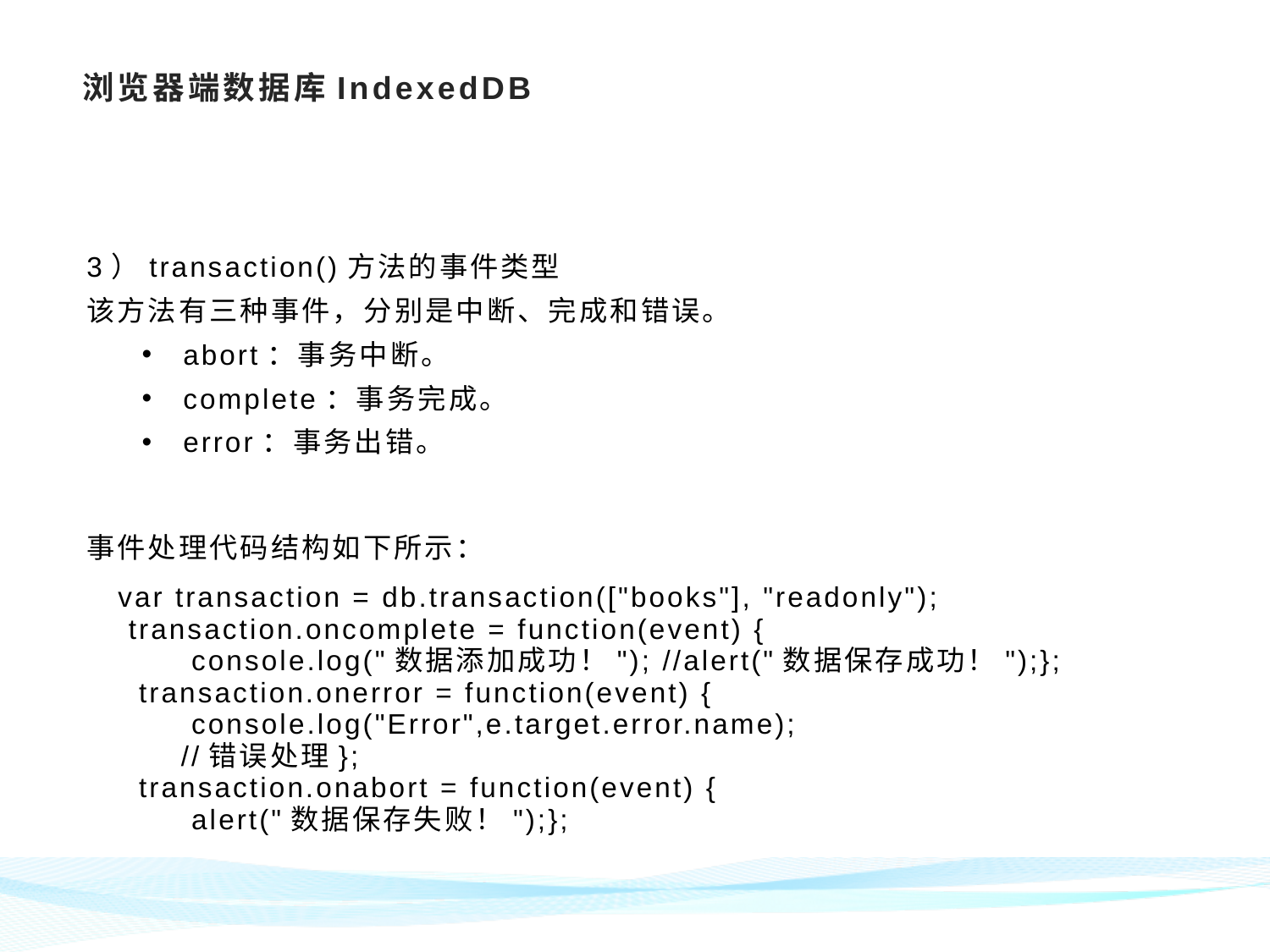

# 浏览器端数据库IndexedDB
3）transaction()方法的事件类型
该方法有三种事件，分别是中断、完成和错误。
abort：事务中断。
complete：事务完成。
error：事务出错。

事件处理代码结构如下所示：
   var transaction = db.transaction(["books"], "readonly");
    transaction.oncomplete = function(event) {
          console.log("数据添加成功！"); //alert("数据保存成功！");};
     transaction.onerror = function(event) {
          console.log("Error",e.target.error.name);
         //错误处理};
     transaction.onabort = function(event) {
          alert("数据保存失败！");};